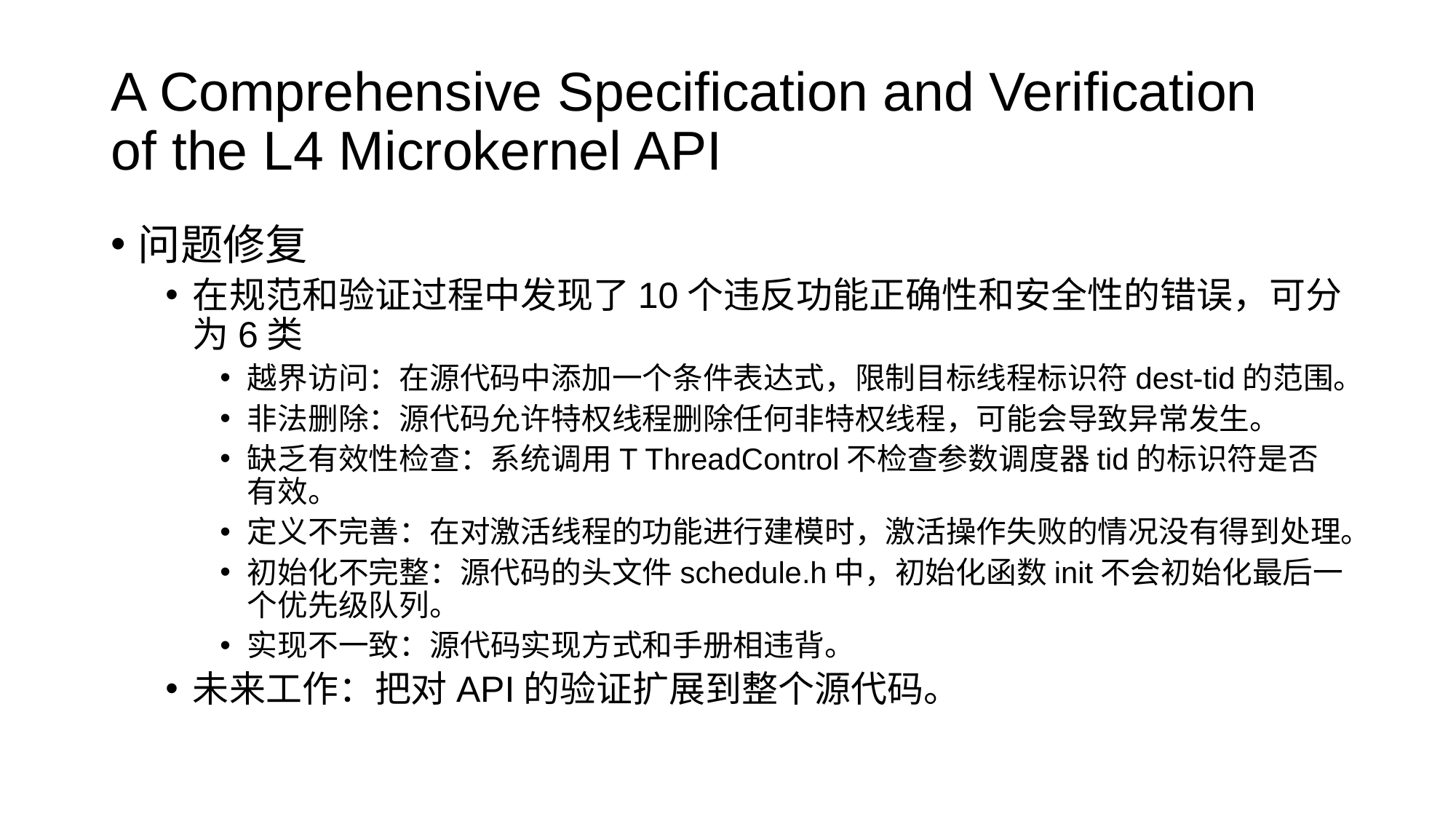

# A Comprehensive Specification and Verification of the L4 Microkernel API
问题修复
在规范和验证过程中发现了10个违反功能正确性和安全性的错误，可分为6类
越界访问：在源代码中添加一个条件表达式，限制目标线程标识符dest-tid的范围。
非法删除：源代码允许特权线程删除任何非特权线程，可能会导致异常发生。
缺乏有效性检查：系统调用T ThreadControl不检查参数调度器tid的标识符是否有效。
定义不完善：在对激活线程的功能进行建模时，激活操作失败的情况没有得到处理。
初始化不完整：源代码的头文件schedule.h中，初始化函数init不会初始化最后一个优先级队列。
实现不一致：源代码实现方式和手册相违背。
未来工作：把对API的验证扩展到整个源代码。